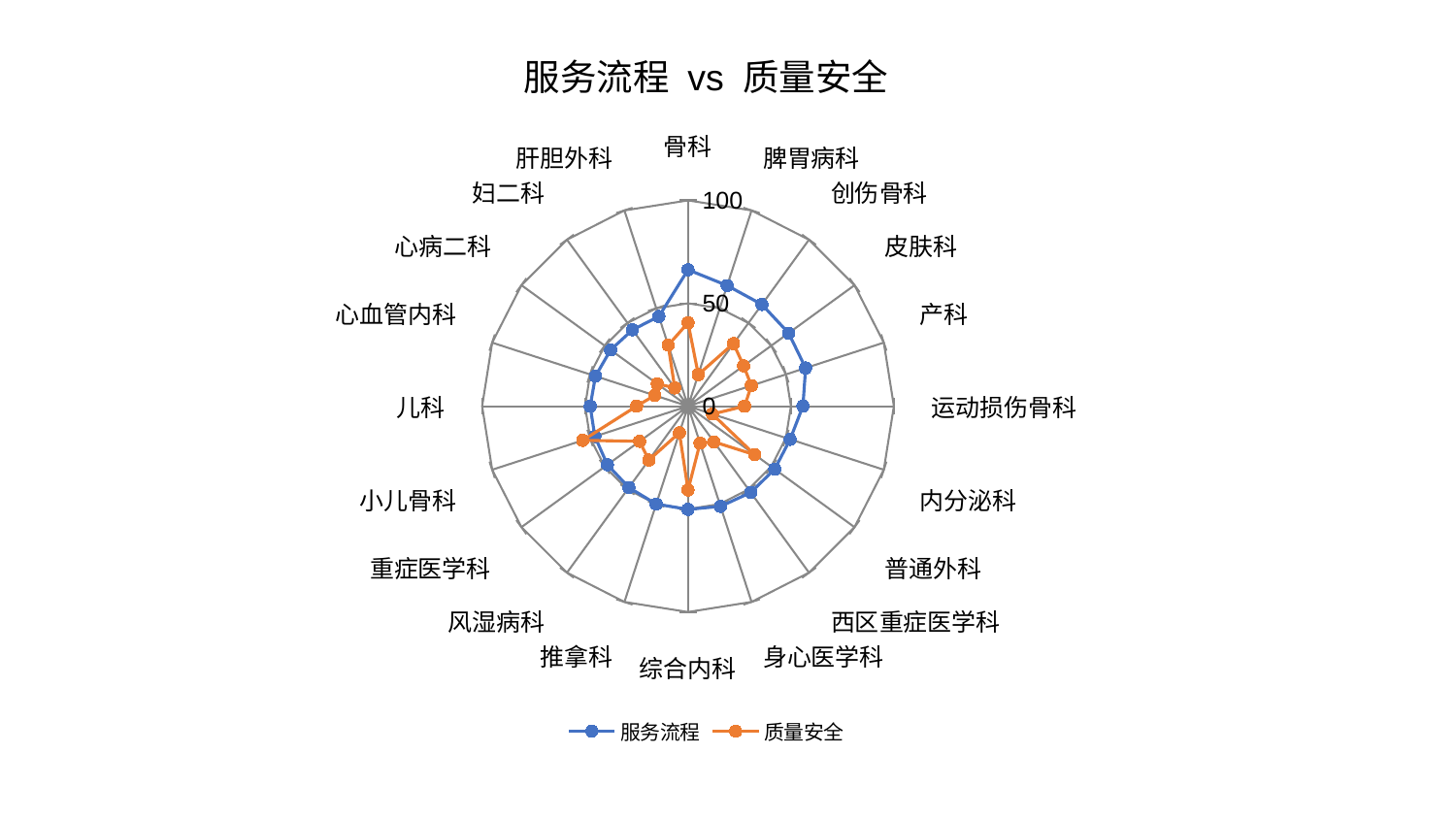

### Chart: 服务流程 vs 质量安全

| Category | 服务流程 | 质量安全 |
|---|---|---|
| 骨科 | 66.30180159562033 | 40.5412878575252 |
| 脾胃病科 | 61.64487113396172 | 16.13613309267443 |
| 创伤骨科 | 61.09606897801859 | 37.65056864110018 |
| 皮肤科 | 60.43302702521205 | 33.411414116961126 |
| 产科 | 60.06738861522809 | 32.37715281971781 |
| 运动损伤骨科 | 55.844911649068706 | 27.48495275316865 |
| 内分泌科 | 52.17384403949003 | 12.481529311844202 |
| 普通外科 | 52.05507773738131 | 40.11895873913442 |
| 西区重症医学科 | 51.85271448214968 | 21.40617858072265 |
| 身心医学科 | 51.19211322916492 | 18.918583891152917 |
| 综合内科 | 50.166652396087606 | 40.69130485745192 |
| 推拿科 | 50.01686283788367 | 13.580869856795156 |
| 风湿病科 | 48.84880119912903 | 32.383968721184694 |
| 重症医学科 | 48.40234934466946 | 29.057090421069187 |
| 小儿骨科 | 47.585479304727315 | 53.754181145553524 |
| 儿科 | 47.49701080315143 | 24.98564684465019 |
| 心血管内科 | 47.2544057336297 | 16.96543042114878 |
| 心病二科 | 46.48539897843852 | 18.481928646165645 |
| 妇二科 | 45.8877167007347 | 10.96515252559264 |
| 肝胆外科 | 45.82779008324602 | 31.17021864455869 |
58